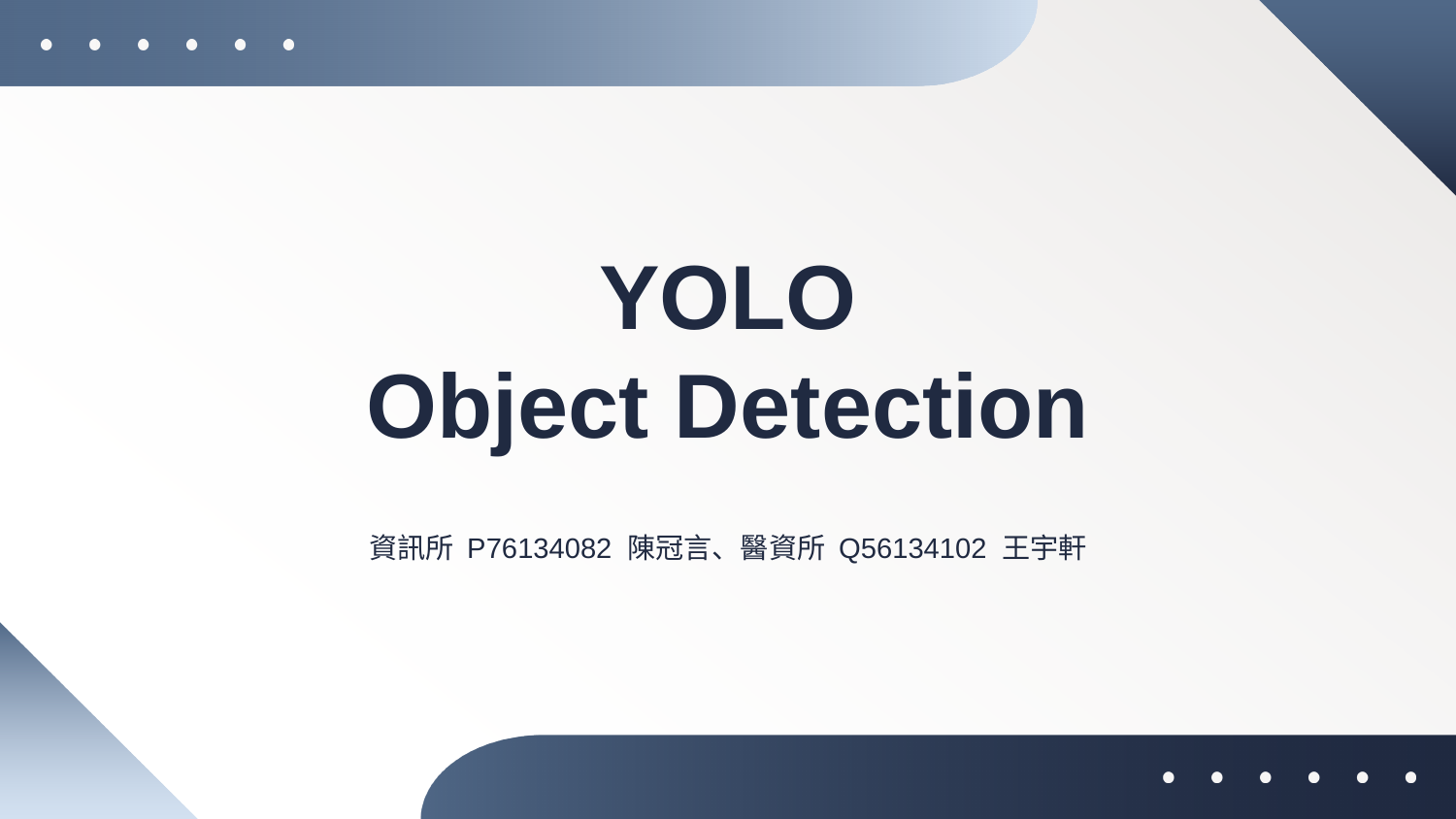

# YOLO
Object Detection
資訊所 P76134082 陳冠言、醫資所 Q56134102 王宇軒